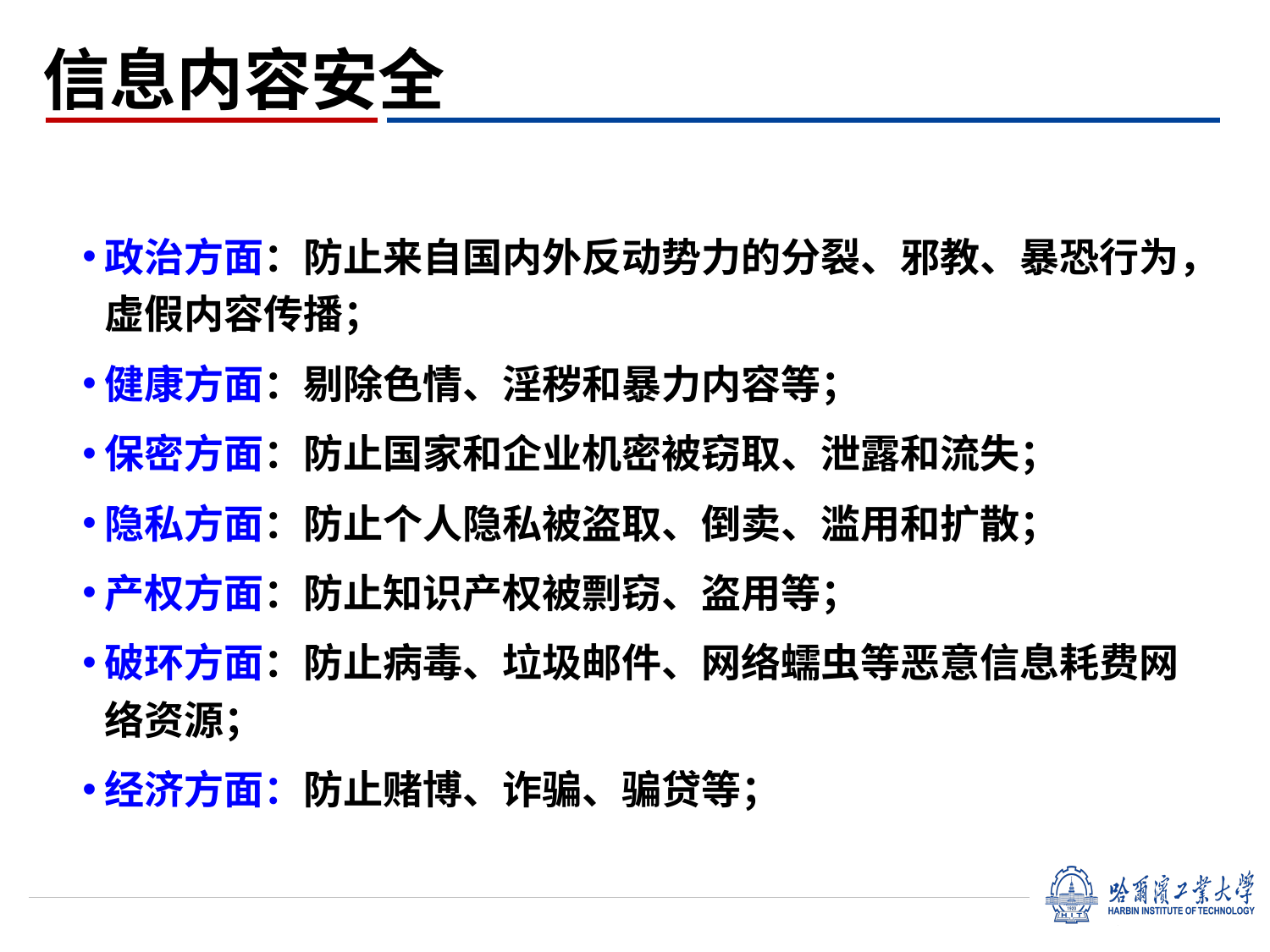

信息内容安全
政治方面：防止来自国内外反动势力的分裂、邪教、暴恐行为，虚假内容传播；
健康方面：剔除色情、淫秽和暴力内容等；
保密方面：防止国家和企业机密被窃取、泄露和流失；
隐私方面：防止个人隐私被盗取、倒卖、滥用和扩散；
产权方面：防止知识产权被剽窃、盗用等；
破环方面：防止病毒、垃圾邮件、网络蠕虫等恶意信息耗费网络资源；
经济方面：防止赌博、诈骗、骗贷等；